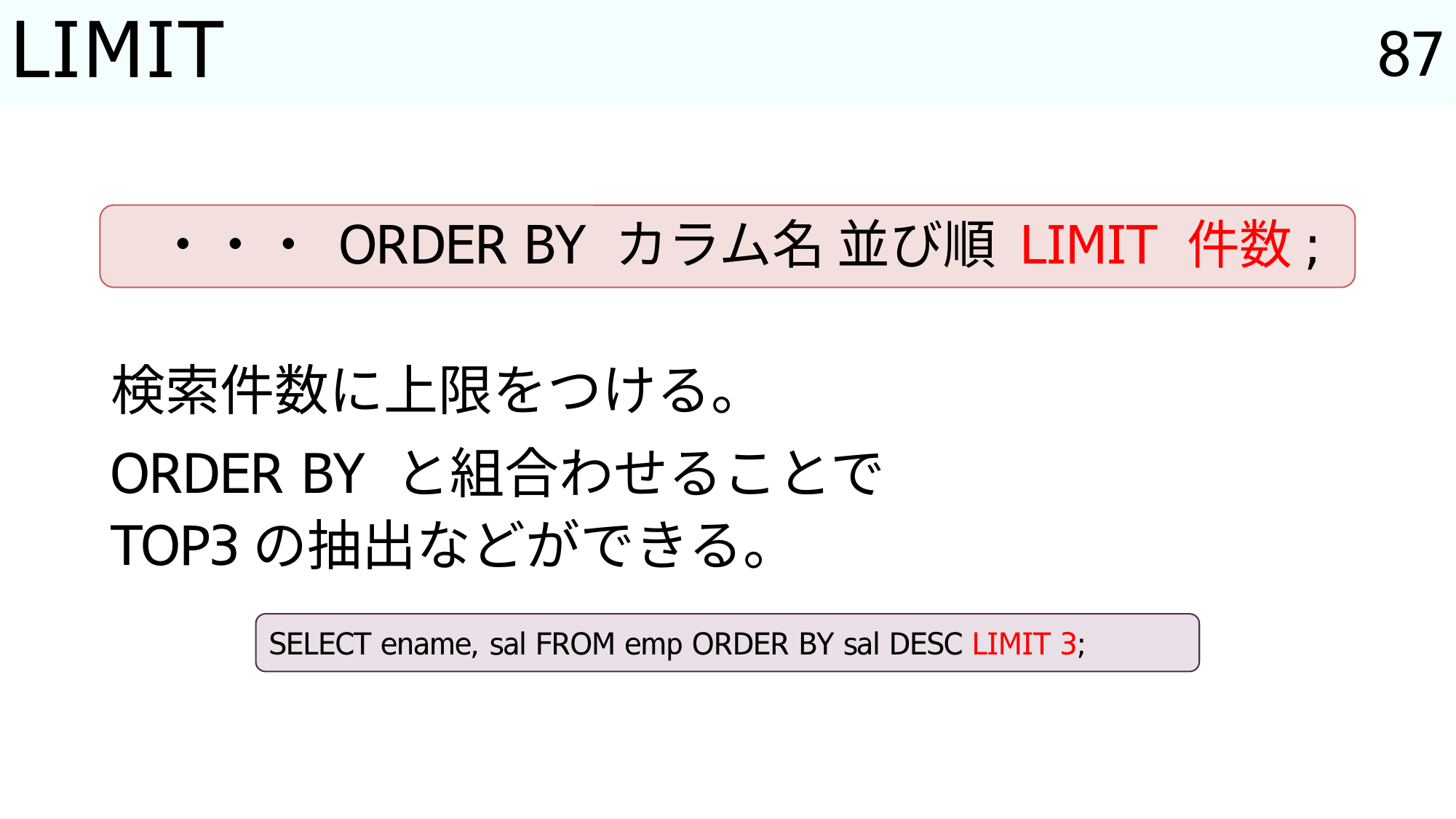

87
# LIMIT

・・・ ORDER BY カラム名 並び順 LIMIT 件数;
検索件数に上限をつける。
ORDER BY と組合わせることで
TOP3の抽出などができる。
SELECT ename, sal FROM emp ORDER BY sal DESC LIMIT 3;